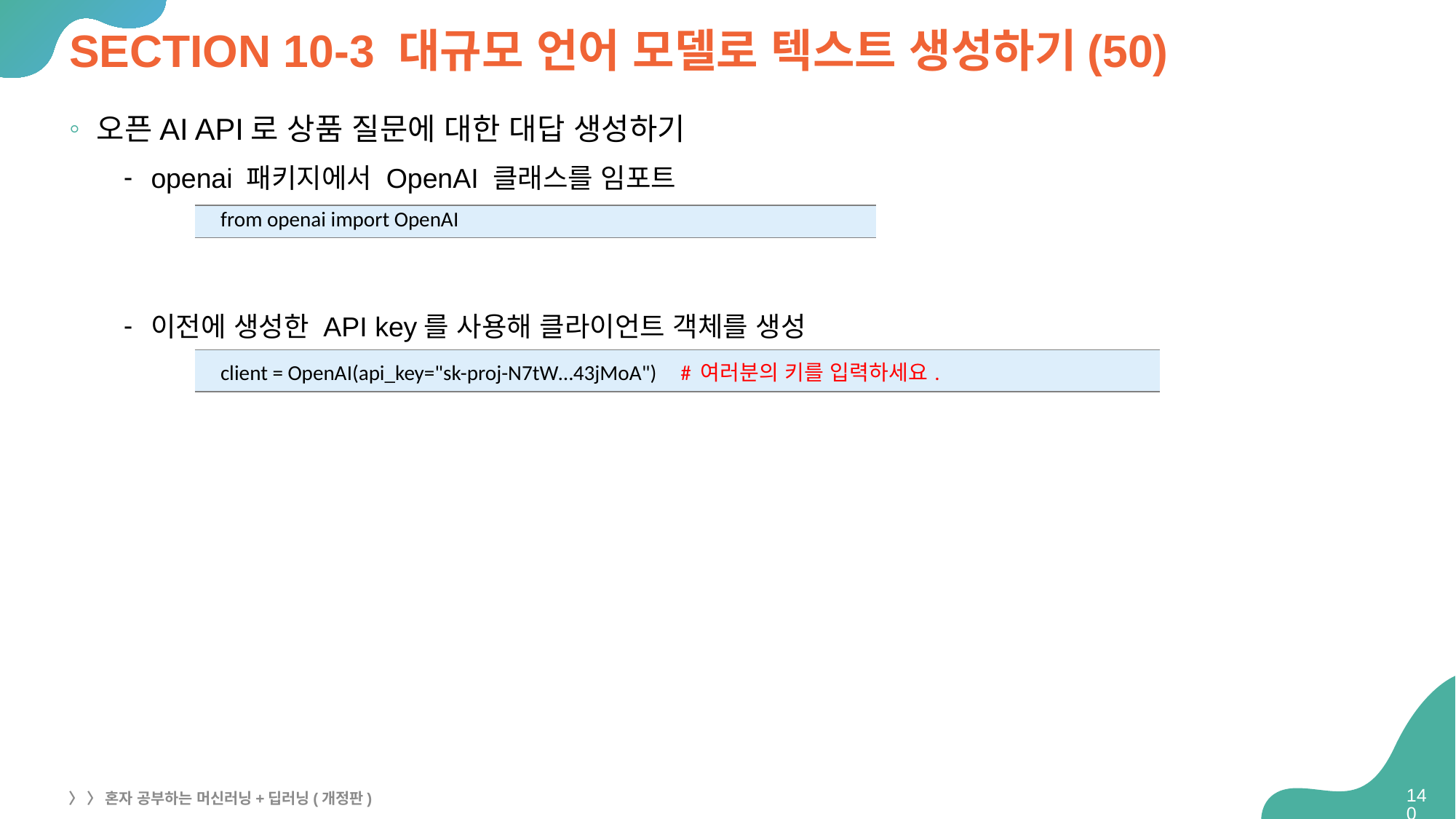

# SECTION 10-3 대규모 언어 모델로 텍스트 생성하기(50)
오픈AI API로 상품 질문에 대한 대답 생성하기
openai 패키지에서 OpenAI 클래스를 임포트

이전에 생성한 API key를 사용해 클라이언트 객체를 생성
| from openai import OpenAI |
| --- |
| client = OpenAI(api\_key="sk-proj-N7tW…43jMoA") # 여러분의 키를 입력하세요. |
| --- |
140
〉 〉 혼자 공부하는 머신러닝+딥러닝(개정판)